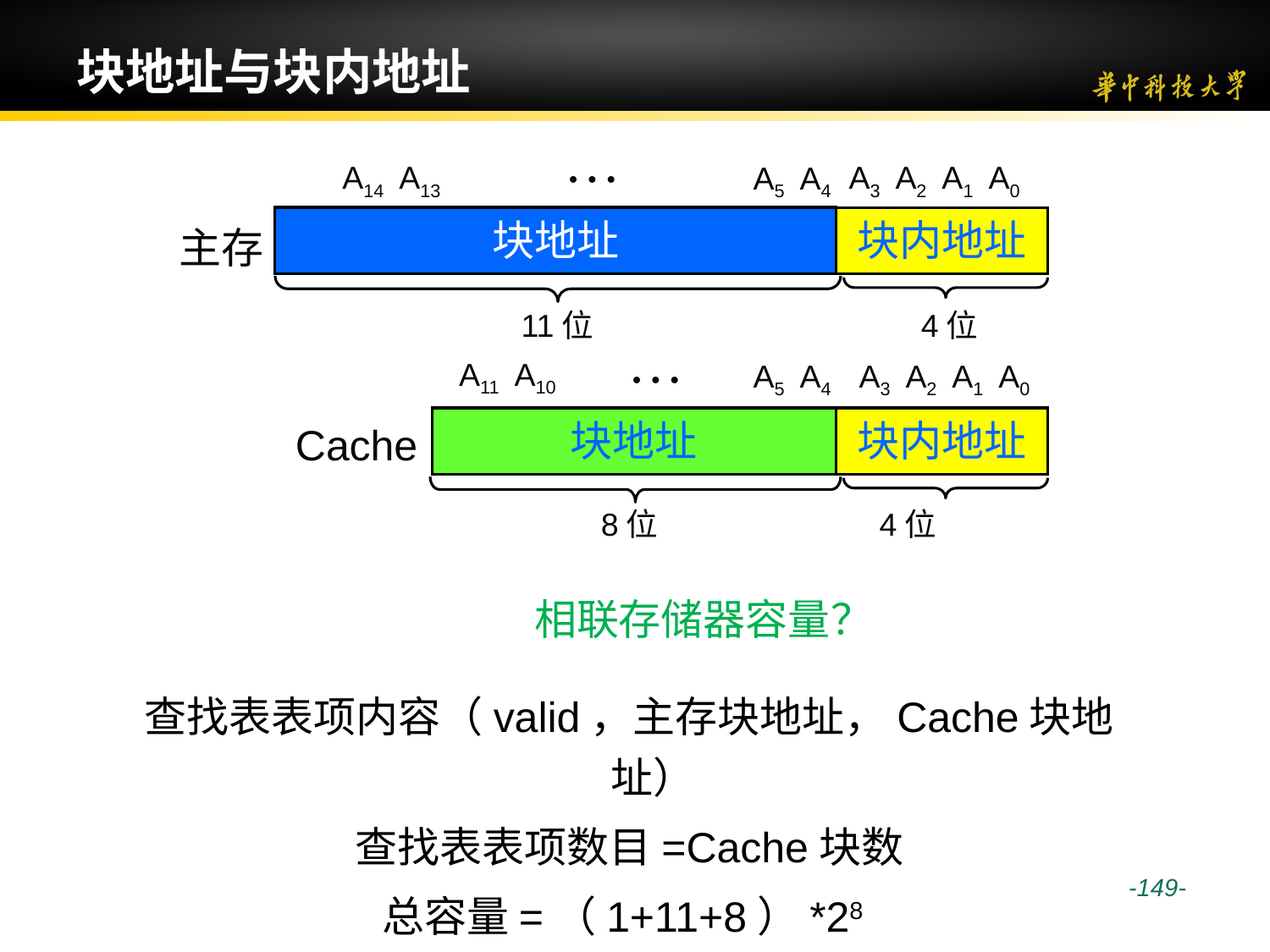

# 块地址与块内地址
…

A14   A13
A3   A2   A1   A0
A5   A4

块地址
块内地址
主存

11位
4位
…

A11   A10
A5   A4
A3   A2   A1   A0

块地址
块内地址
Cache
8位
4位
相联存储器容量？
查找表表项内容（valid，主存块地址，Cache块地址）
查找表表项数目=Cache块数
总容量=（1+11+8）*28
 -149-